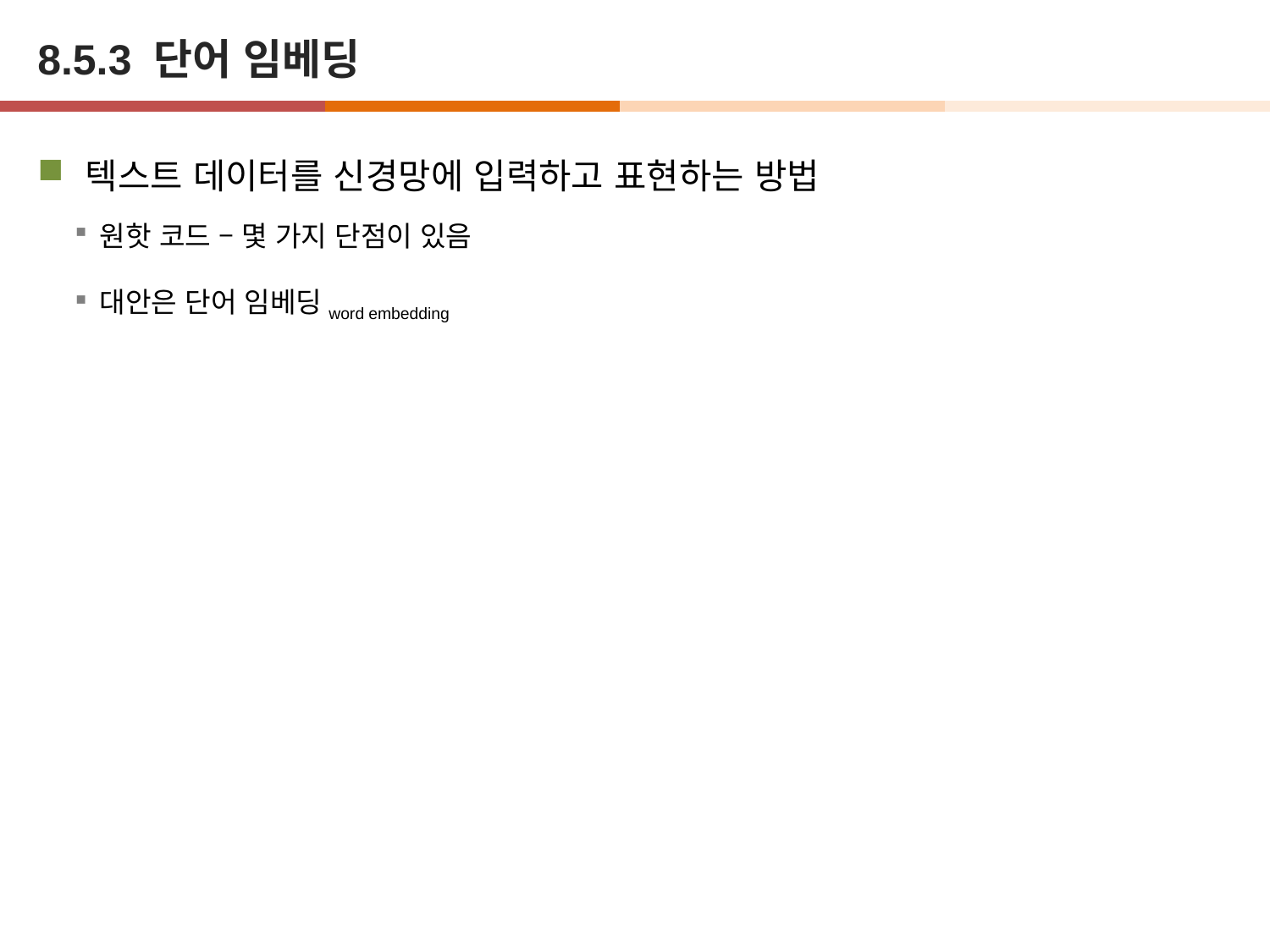

# 8.5.3 단어 임베딩
텍스트 데이터를 신경망에 입력하고 표현하는 방법
원핫 코드 – 몇 가지 단점이 있음
대안은 단어 임베딩word embedding